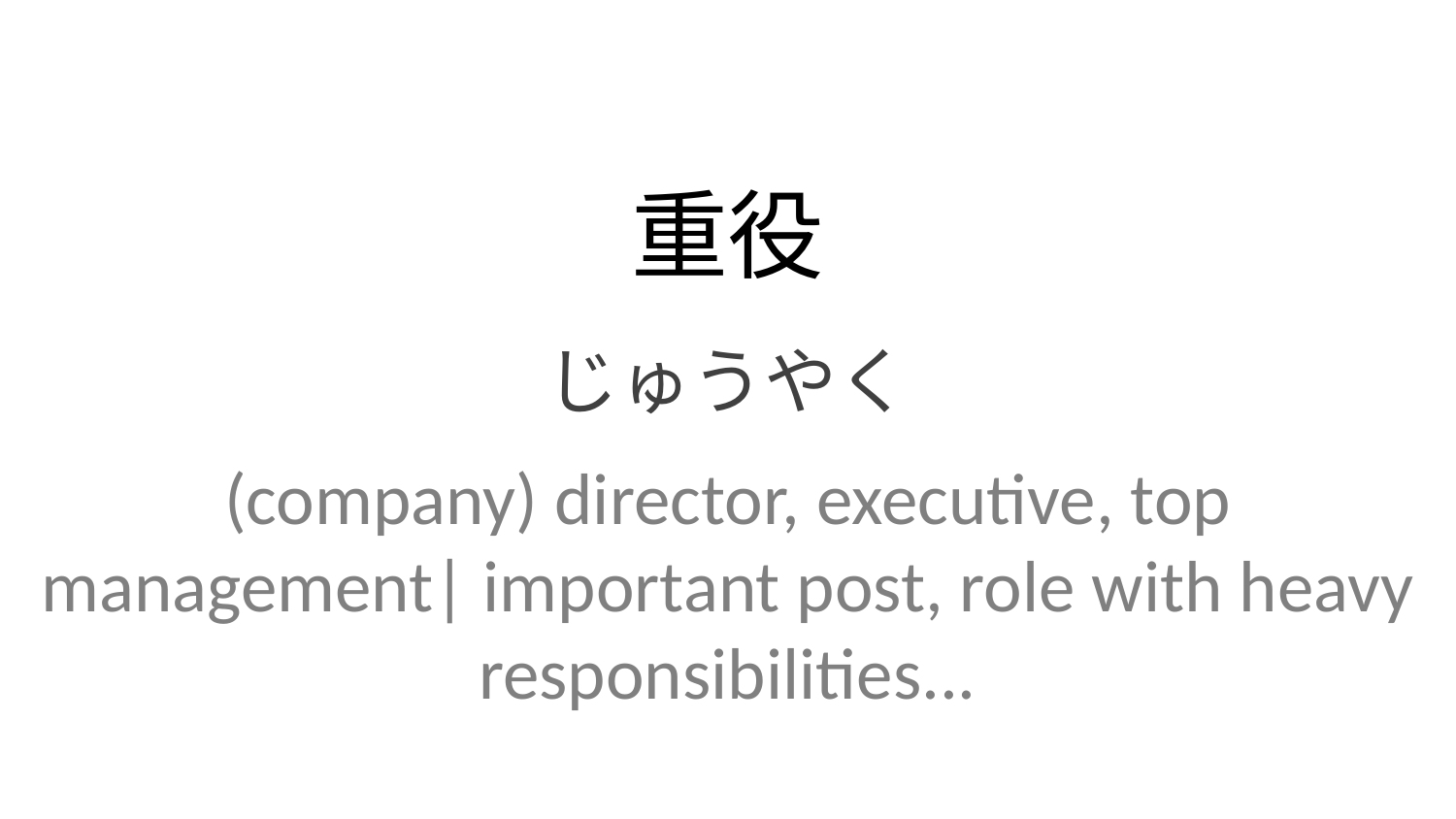

重役

じゅうやく
(company) director, executive, top management| important post, role with heavy responsibilities...